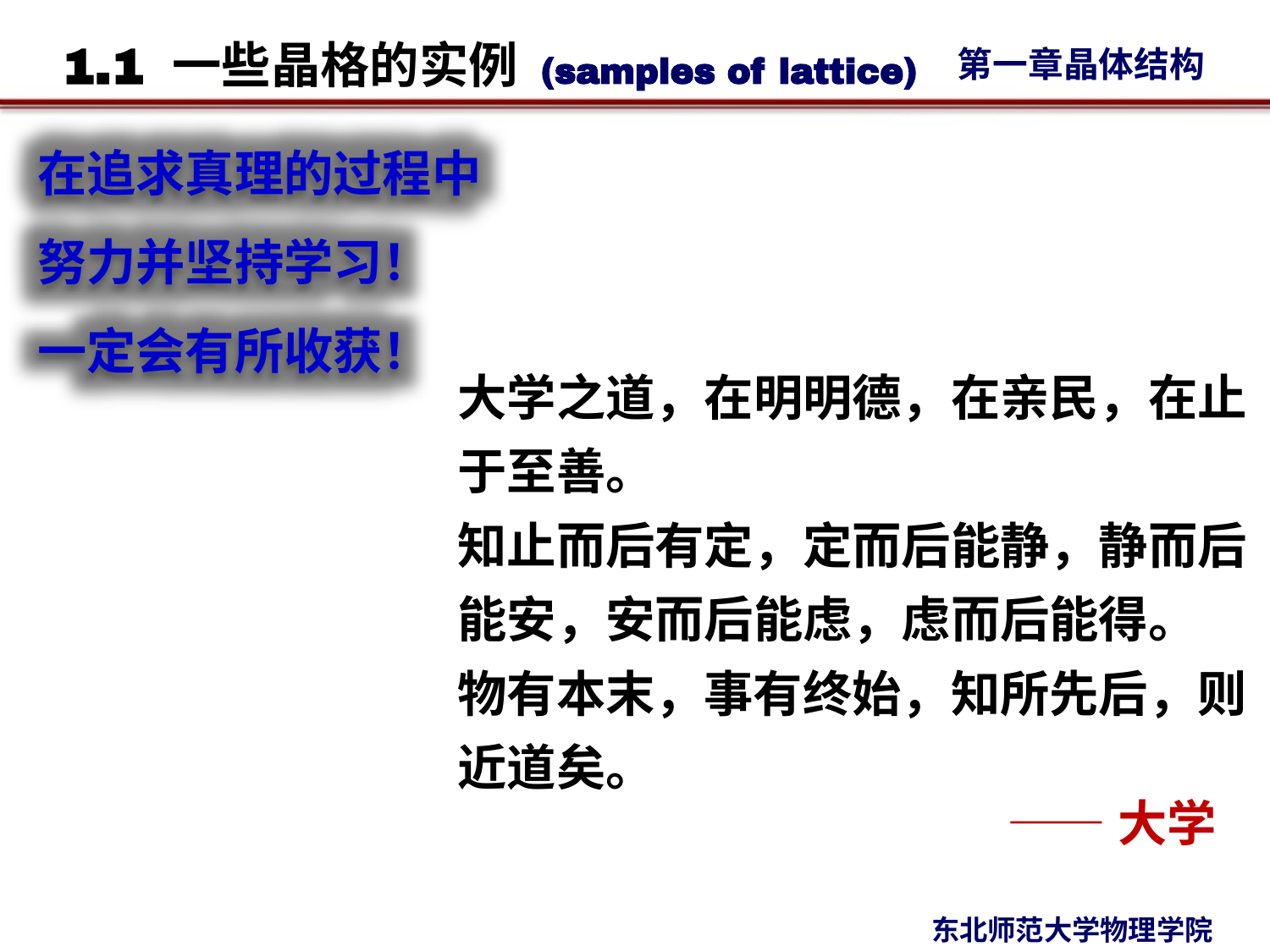

在追求真理的过程中
努力并坚持学习！
一定会有所收获！
# 大学之道，在明明德，在亲民，在止于至善。 知止而后有定，定而后能静，静而后能安，安而后能虑，虑而后能得。 物有本末，事有终始，知所先后，则近道矣。
——大学